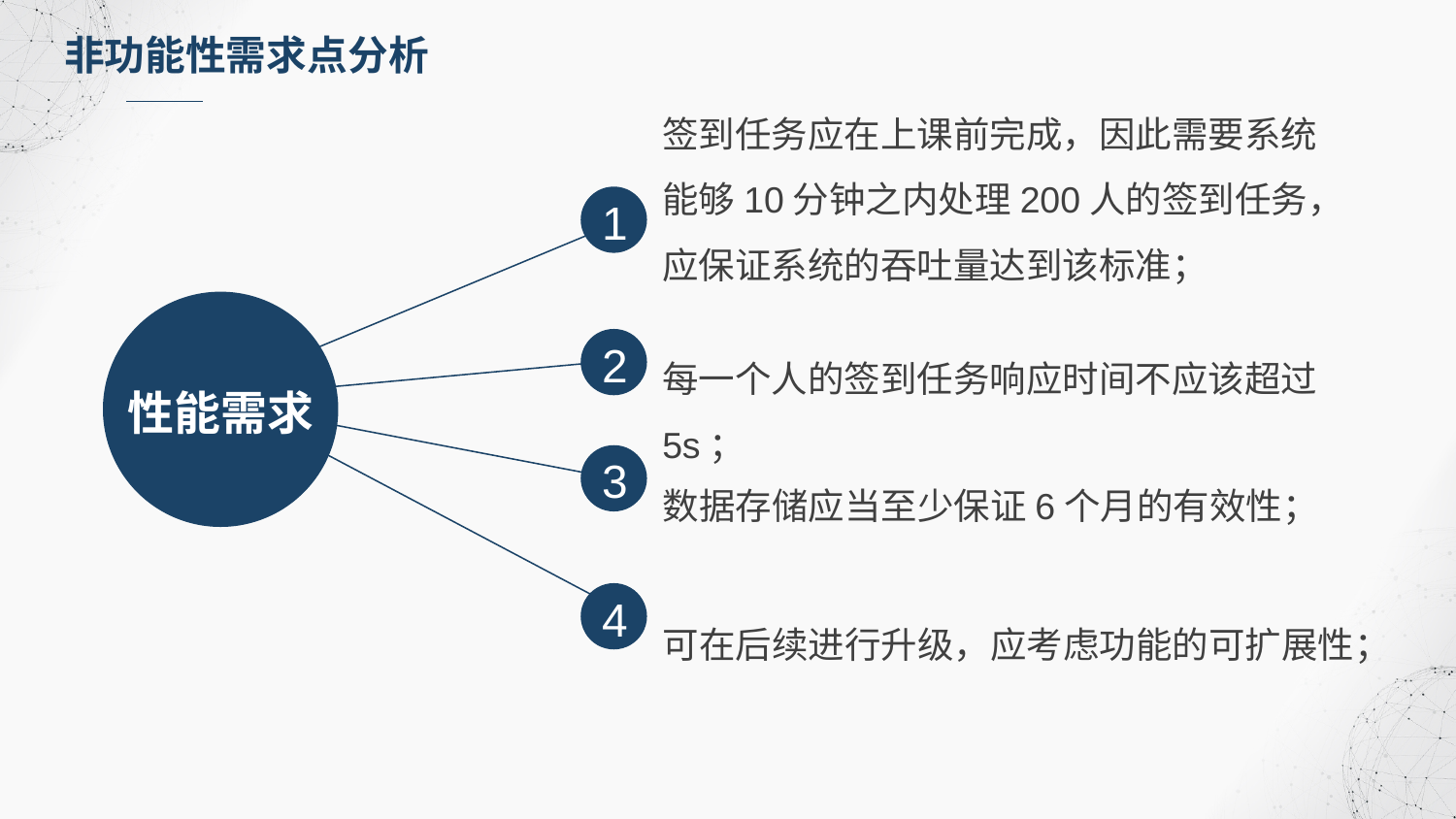

非功能性需求点分析
签到任务应在上课前完成，因此需要系统能够10分钟之内处理200人的签到任务，应保证系统的吞吐量达到该标准；
1

性能需求
每一个人的签到任务响应时间不应该超过5s；
2

3

数据存储应当至少保证6个月的有效性；
4

可在后续进行升级，应考虑功能的可扩展性；